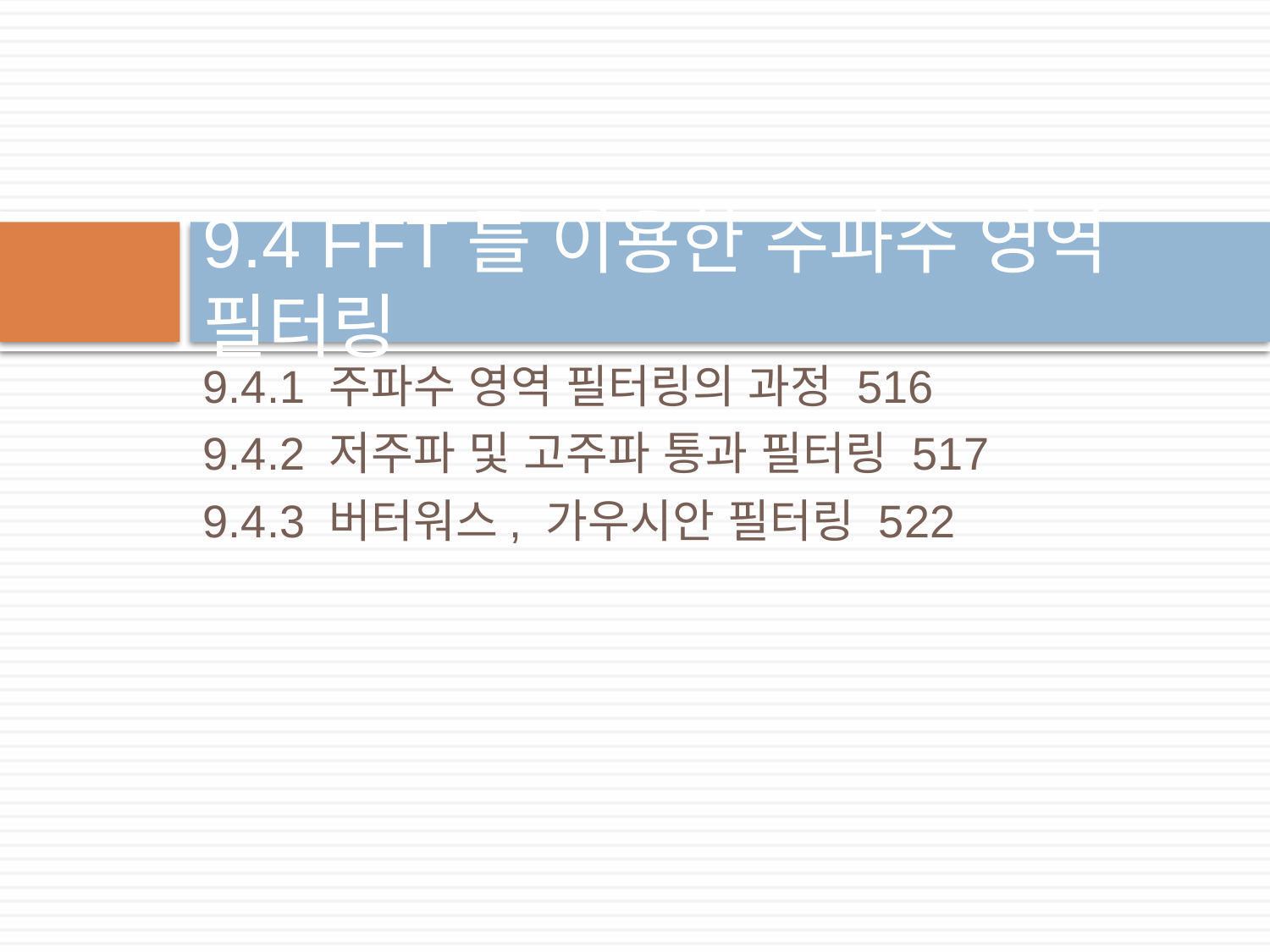

# 9.4 FFT를 이용한 주파수 영역 필터링
9.4.1 주파수 영역 필터링의 과정 516
9.4.2 저주파 및 고주파 통과 필터링 517
9.4.3 버터워스, 가우시안 필터링 522